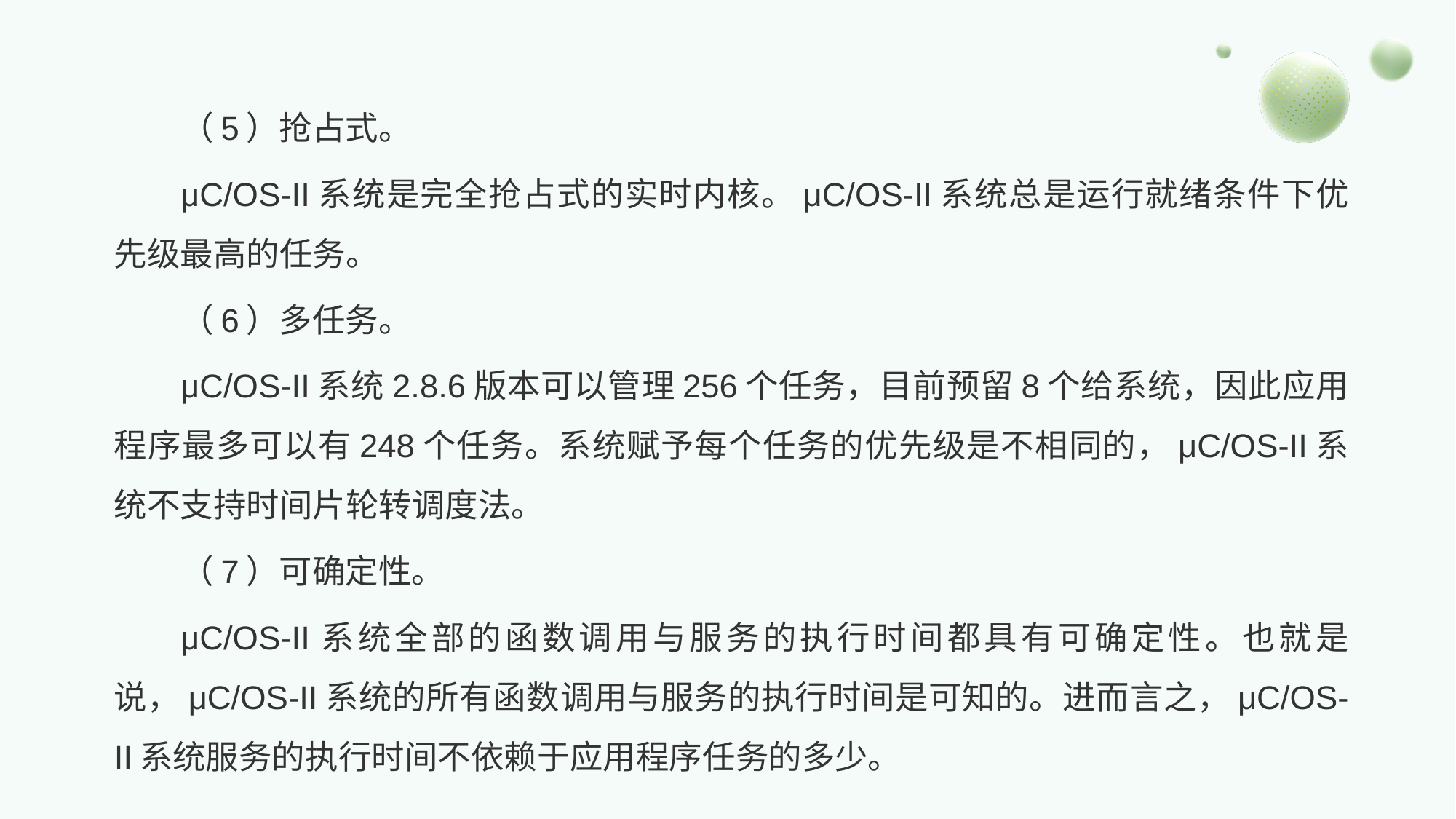

（5）抢占式。
μC/OS-II系统是完全抢占式的实时内核。μC/OS-II系统总是运行就绪条件下优先级最高的任务。
（6）多任务。
μC/OS-II系统2.8.6版本可以管理256个任务，目前预留8个给系统，因此应用程序最多可以有248个任务。系统赋予每个任务的优先级是不相同的，μC/OS-II系统不支持时间片轮转调度法。
（7）可确定性。
μC/OS-II系统全部的函数调用与服务的执行时间都具有可确定性。也就是说，μC/OS-II系统的所有函数调用与服务的执行时间是可知的。进而言之，μC/OS-II系统服务的执行时间不依赖于应用程序任务的多少。